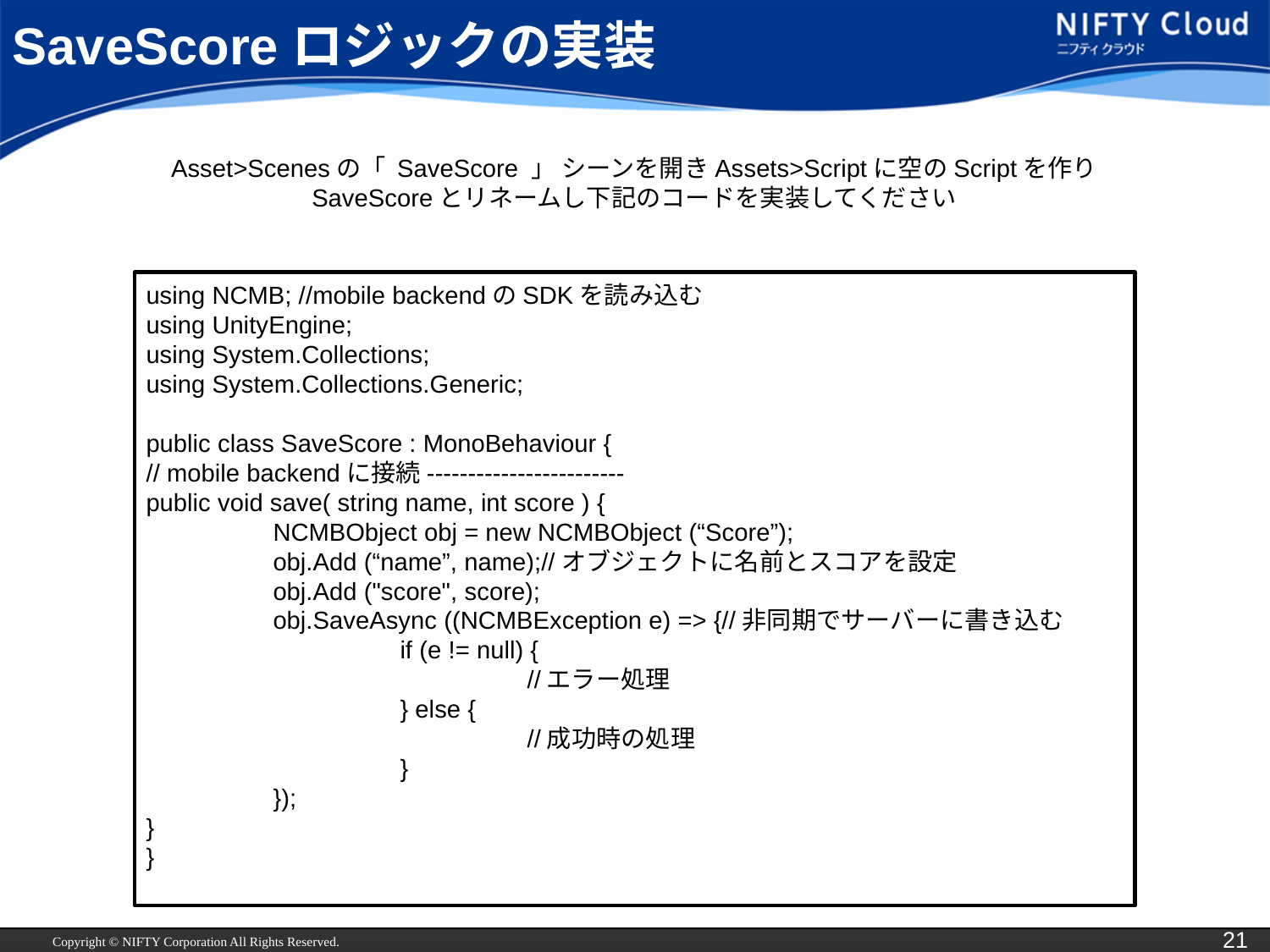

# SaveScoreロジックの実装
Asset>Scenesの「 SaveScore 」 シーンを開きAssets>Scriptに空のScriptを作り
SaveScoreとリネームし下記のコードを実装してください

using NCMB; //mobile backendのSDKを読み込む
using UnityEngine;
using System.Collections;
using System.Collections.Generic;

public class SaveScore : MonoBehaviour {
// mobile backendに接続------------------------
public void save( string name, int score ) {
	NCMBObject obj = new NCMBObject (“Score”);
	obj.Add (“name”, name);//オブジェクトに名前とスコアを設定
	obj.Add ("score", score);
	obj.SaveAsync ((NCMBException e) => {//非同期でサーバーに書き込む
		if (e != null) {
			//エラー処理
		} else {
			//成功時の処理
		}
	});
}
}